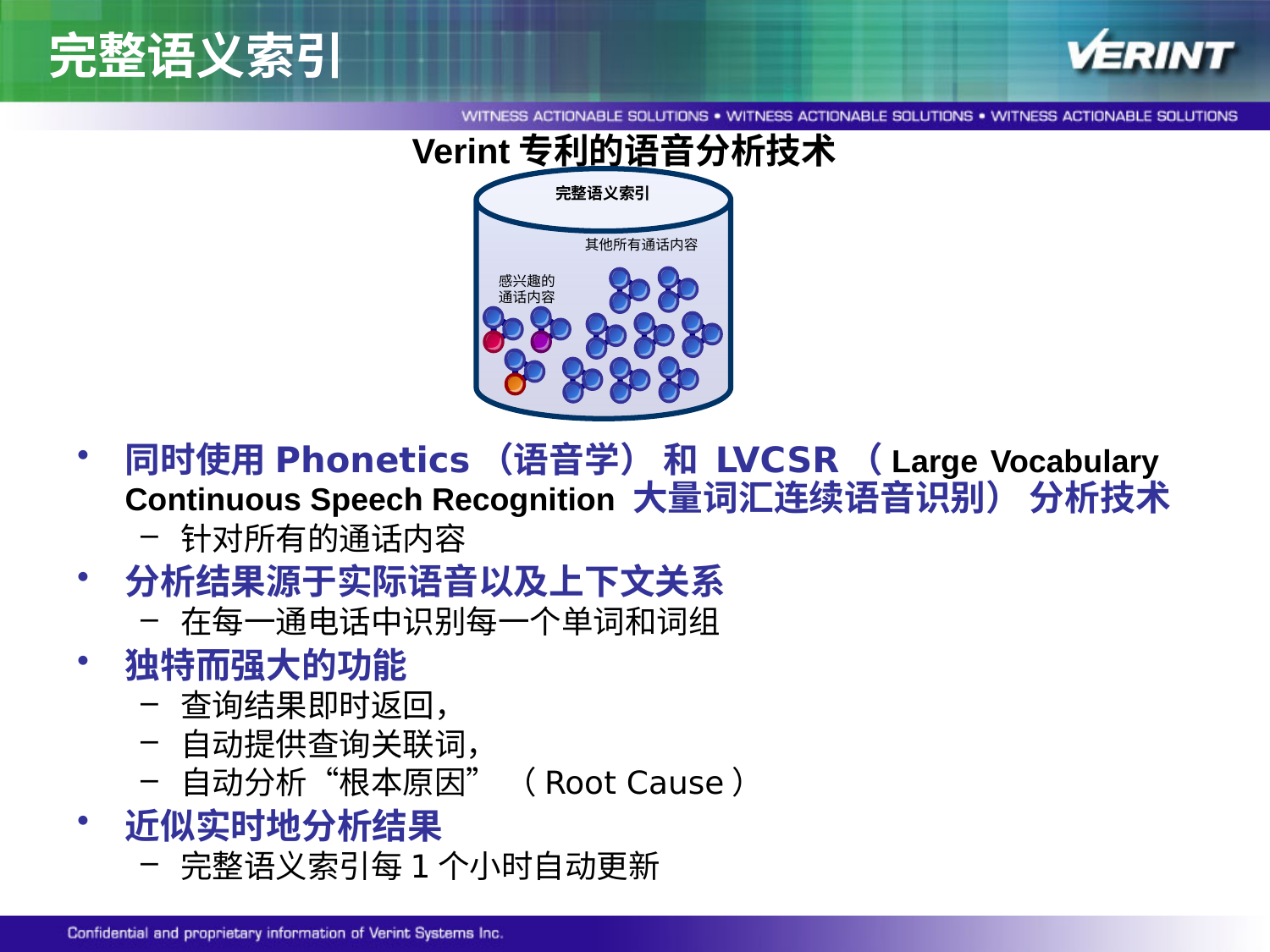

完整语义索引
Verint专利的语音分析技术

完整语义索引
其他所有通话内容

感兴趣的通话内容

同时使用Phonetics（语音学） 和 LVCSR（Large Vocabulary Continuous Speech Recognition 大量词汇连续语音识别） 分析技术
针对所有的通话内容
分析结果源于实际语音以及上下文关系
在每一通电话中识别每一个单词和词组
独特而强大的功能
查询结果即时返回，
自动提供查询关联词，
自动分析“根本原因” （Root Cause）
近似实时地分析结果
完整语义索引每1个小时自动更新